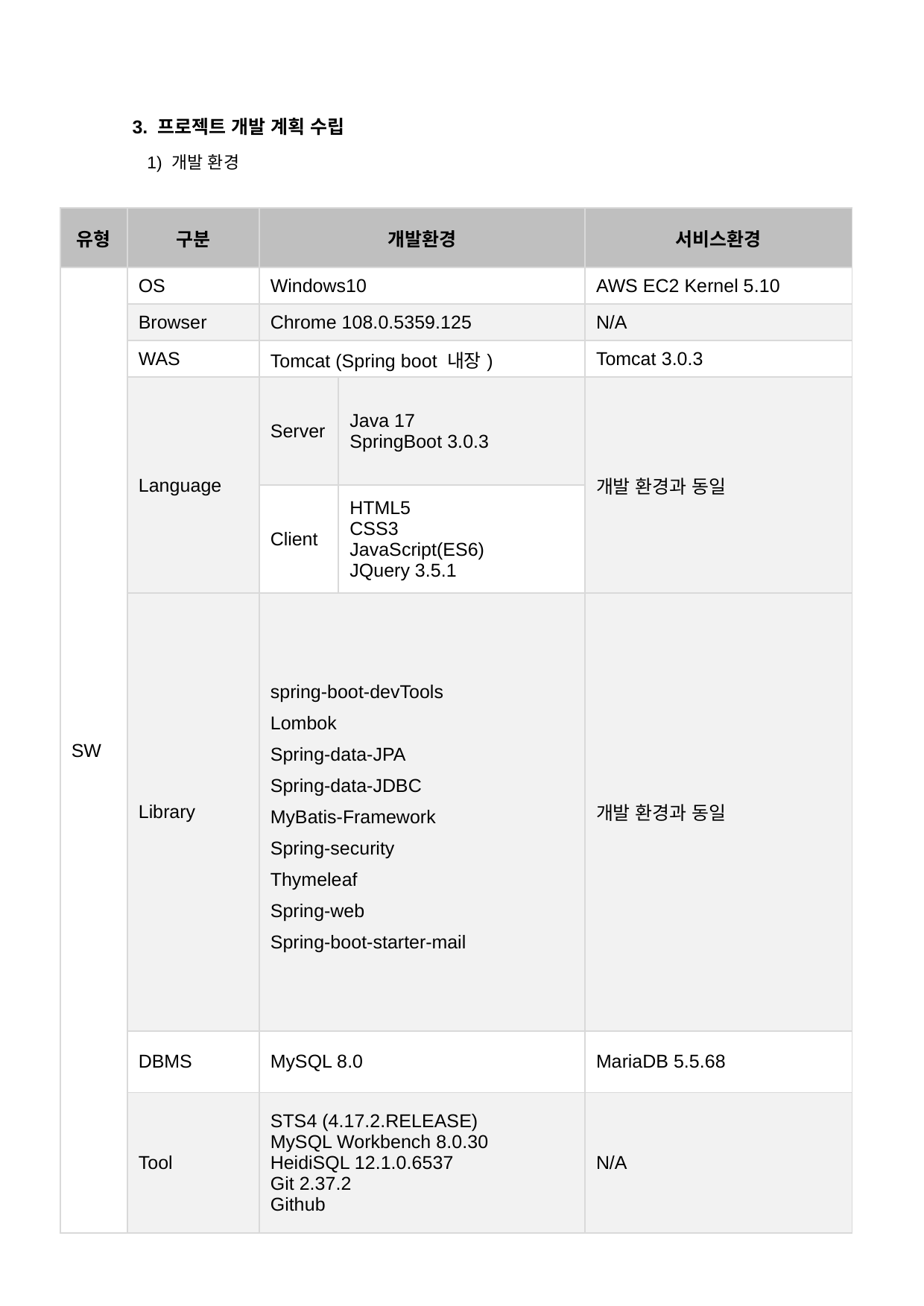

3. 프로젝트 개발 계획 수립
1) 개발 환경
| 유형 | 구분 | 개발환경 |  | 서비스환경 |
| --- | --- | --- | --- | --- |
| SW | OS | Windows10 |  | AWS EC2 Kernel 5.10 |
|  | Browser | Chrome 108.0.5359.125 |  | N/A |
|  | WAS | Tomcat (Spring boot 내장) |  | Tomcat 3.0.3 |
|  | Language | Server | Java 17 SpringBoot 3.0.3 | 개발 환경과 동일 |
|  |  | Client | HTML5 CSS3 JavaScript(ES6) JQuery 3.5.1 |  |
|  | Library | spring-boot-devTools Lombok Spring-data-JPA Spring-data-JDBC MyBatis-Framework Spring-security Thymeleaf Spring-web Spring-boot-starter-mail |  | 개발 환경과 동일 |
|  | DBMS | MySQL 8.0 |  | MariaDB 5.5.68 |
|  | Tool | STS4 (4.17.2.RELEASE) MySQL Workbench 8.0.30 HeidiSQL 12.1.0.6537 Git 2.37.2 Github |  | N/A |